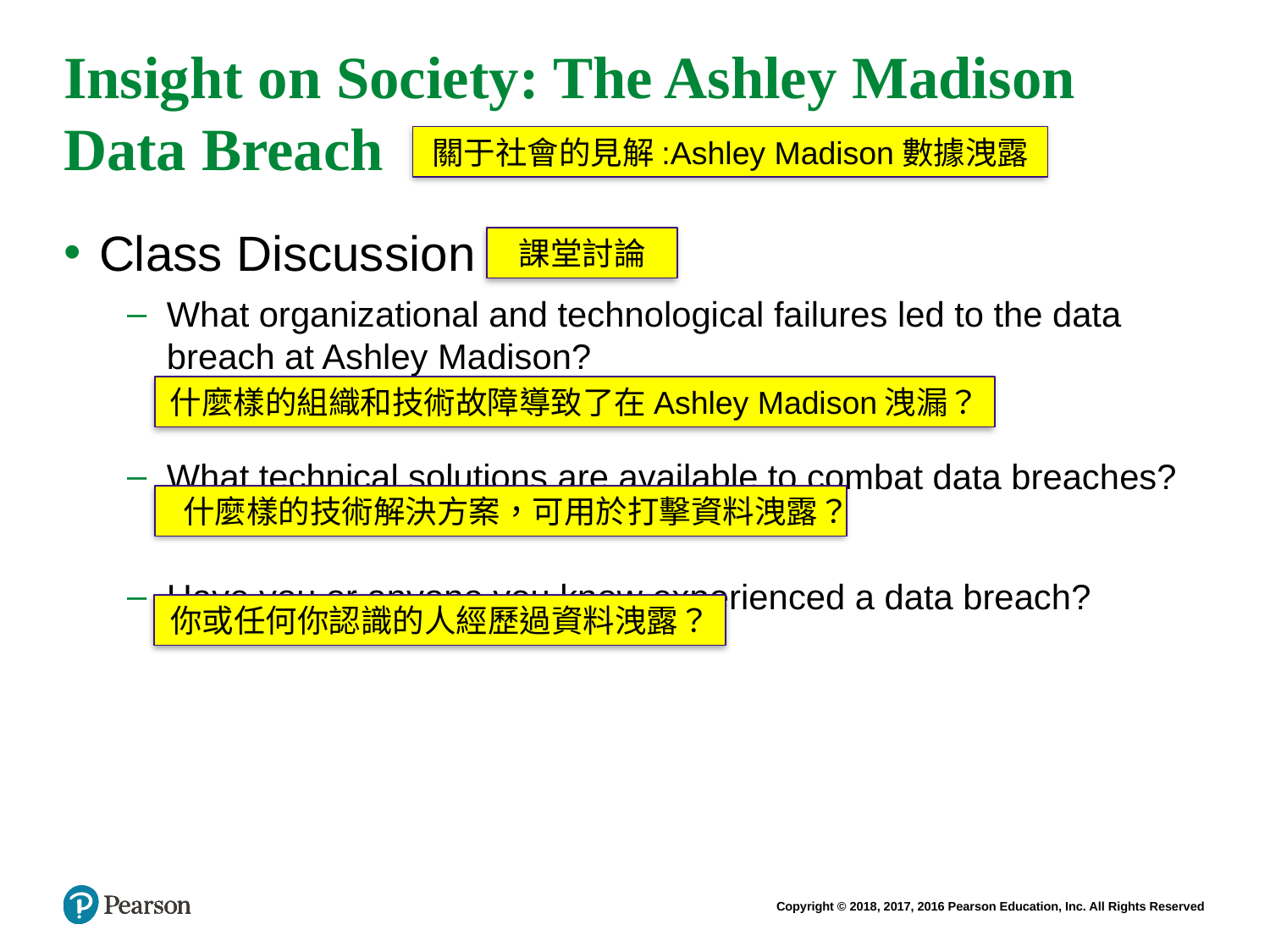

# Insight on Society: The Ashley Madison Data Breach
關于社會的見解:Ashley Madison數據洩露
Class Discussion
What organizational and technological failures led to the data breach at Ashley Madison?

What technical solutions are available to combat data breaches?

Have you or anyone you know experienced a data breach?
課堂討論
什麼樣的組織和技術故障導致了在Ashley Madison洩漏？
什麼樣的技術解決方案，可用於打擊資料洩露？
你或任何你認識的人經歷過資料洩露？